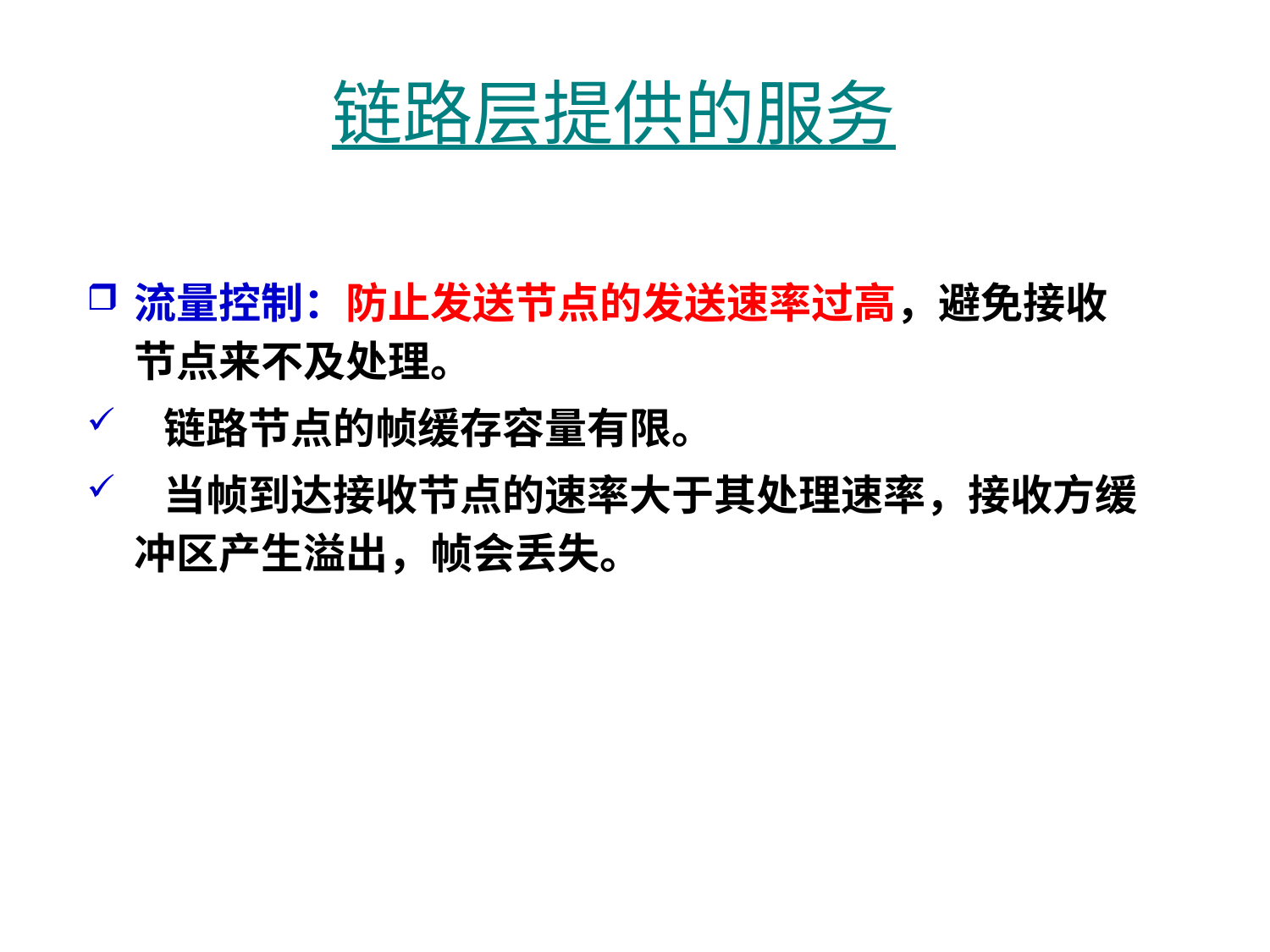

# 链路层提供的服务
流量控制：防止发送节点的发送速率过高，避免接收节点来不及处理。
  链路节点的帧缓存容量有限。
  当帧到达接收节点的速率大于其处理速率，接收方缓冲区产生溢出，帧会丢失。

12